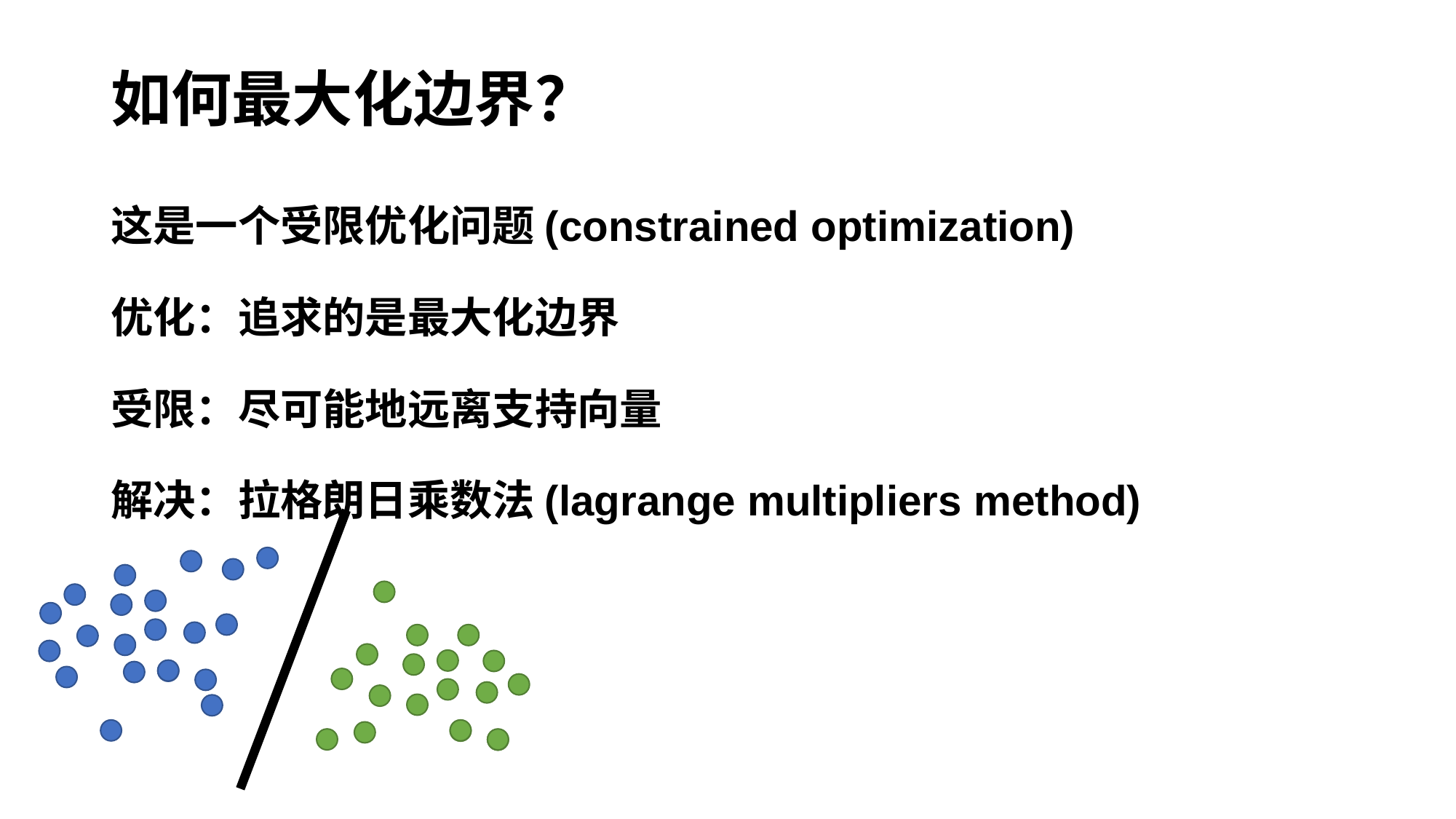

# 如何最大化边界？
这是一个受限优化问题(constrained optimization)
优化：追求的是最大化边界
受限：尽可能地远离支持向量
解决：拉格朗日乘数法(lagrange multipliers method)